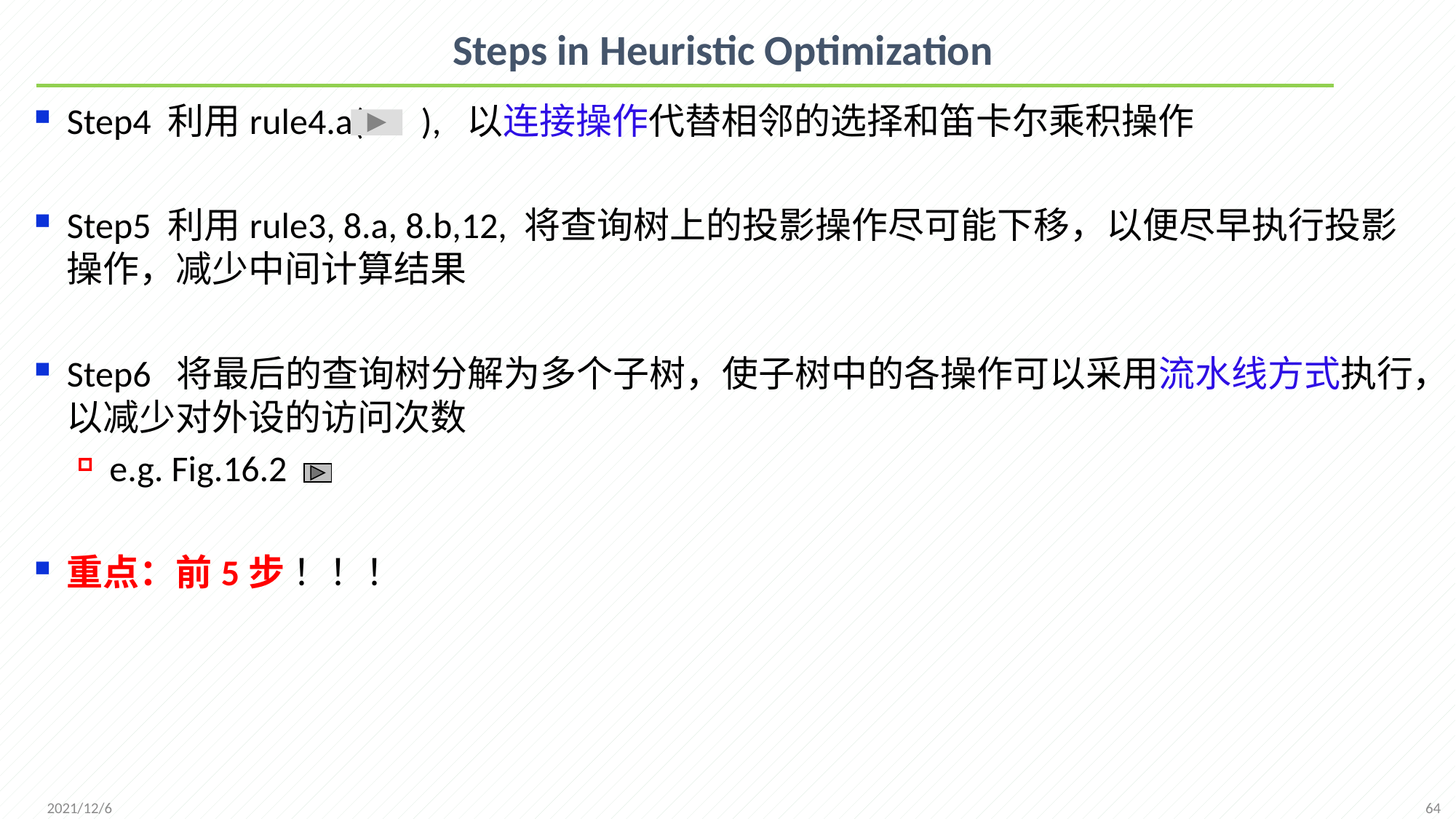

# Steps in Heuristic Optimization
Step4 利用rule4.a(       ),  以连接操作代替相邻的选择和笛卡尔乘积操作

Step5 利用rule3, 8.a, 8.b,12, 将查询树上的投影操作尽可能下移，以便尽早执行投影操作，减少中间计算结果

Step6  将最后的查询树分解为多个子树，使子树中的各操作可以采用流水线方式执行，以减少对外设的访问次数
e.g. Fig.16.2

重点：前5步 ！！！

64
2021/12/6